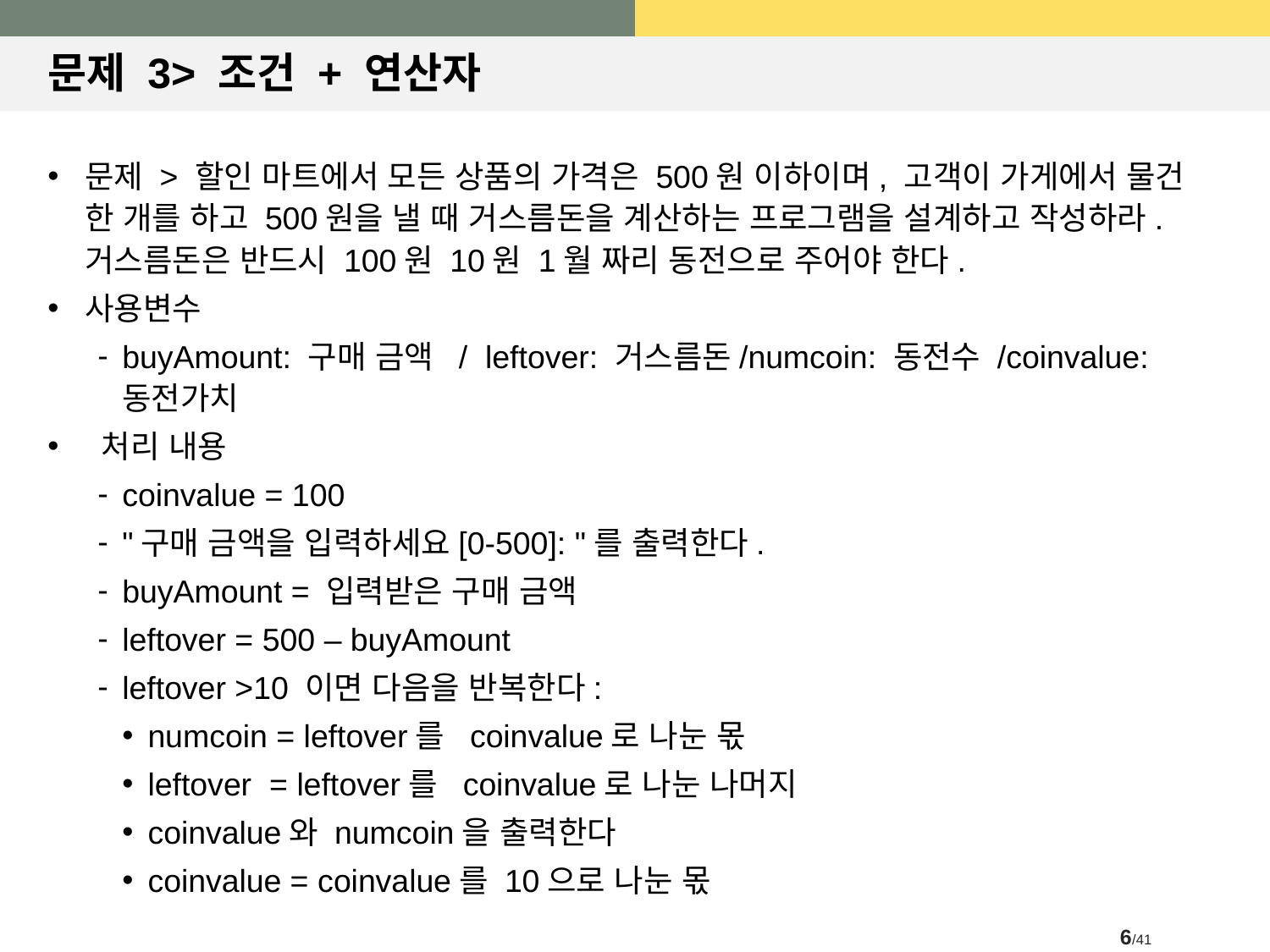

# 문제 3> 조건 + 연산자
문제 > 할인 마트에서 모든 상품의 가격은 500원 이하이며, 고객이 가게에서 물건 한 개를 하고 500원을 낼 때 거스름돈을 계산하는 프로그램을 설계하고 작성하라. 거스름돈은 반드시 100원 10원 1월 짜리 동전으로 주어야 한다.
사용변수
buyAmount: 구매 금액  /  leftover: 거스름돈/numcoin: 동전수 /coinvalue: 동전가치
 처리 내용
coinvalue = 100
"구매 금액을 입력하세요[0-500]: "를 출력한다.
buyAmount = 입력받은 구매 금액
leftover = 500 – buyAmount
leftover >10 이면 다음을 반복한다:
numcoin = leftover를  coinvalue로 나눈 몫
leftover  = leftover를  coinvalue로 나눈 나머지
coinvalue와 numcoin을 출력한다
coinvalue = coinvalue를 10으로 나눈 몫